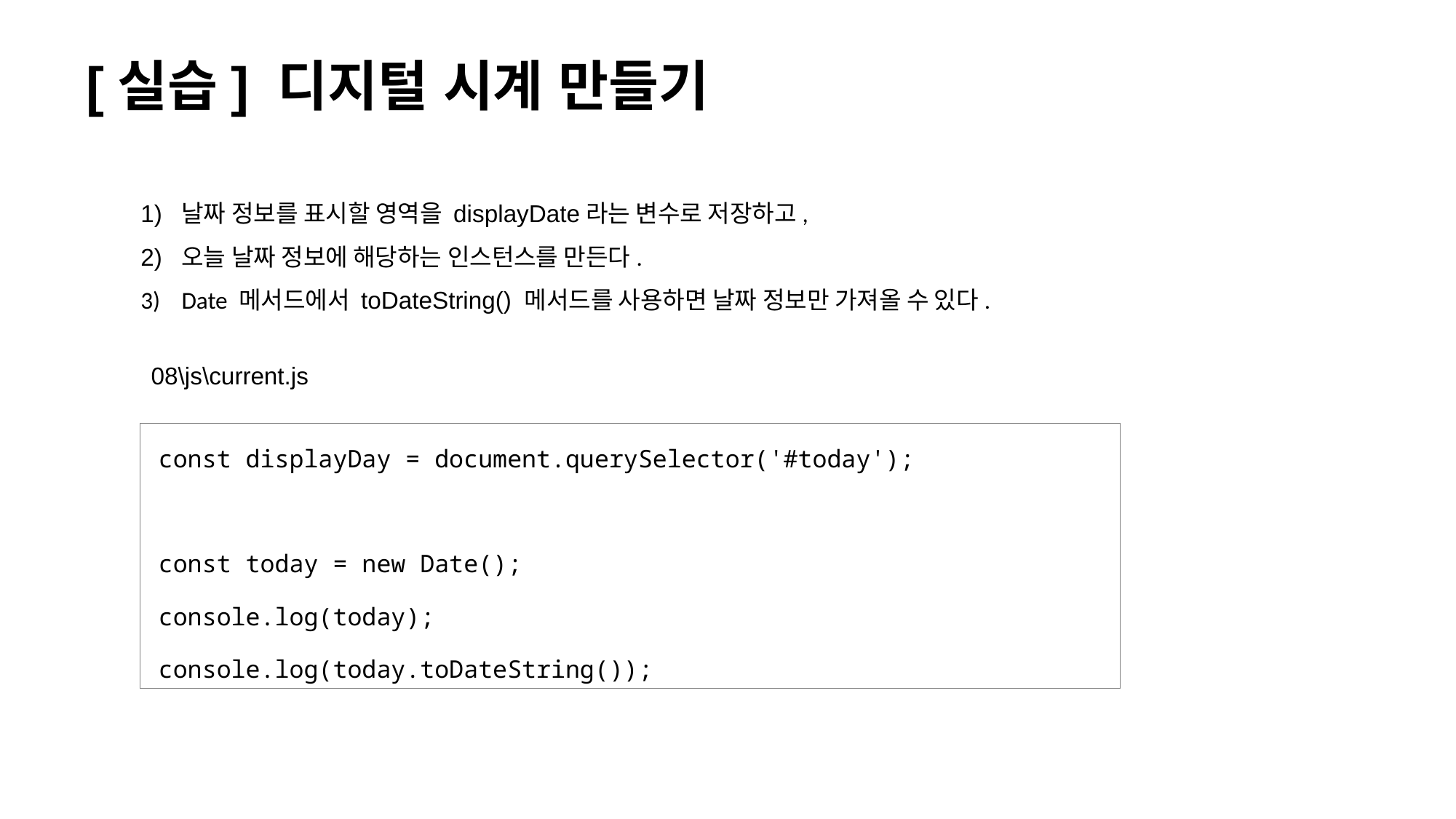

# [실습] 디지털 시계 만들기
날짜 정보를 표시할 영역을 displayDate라는 변수로 저장하고,
오늘 날짜 정보에 해당하는 인스턴스를 만든다.
Date 메서드에서 toDateString() 메서드를 사용하면 날짜 정보만 가져올 수 있다.
08\js\current.js
const displayDay = document.querySelector('#today');

const today = new Date();
console.log(today);
console.log(today.toDateString());